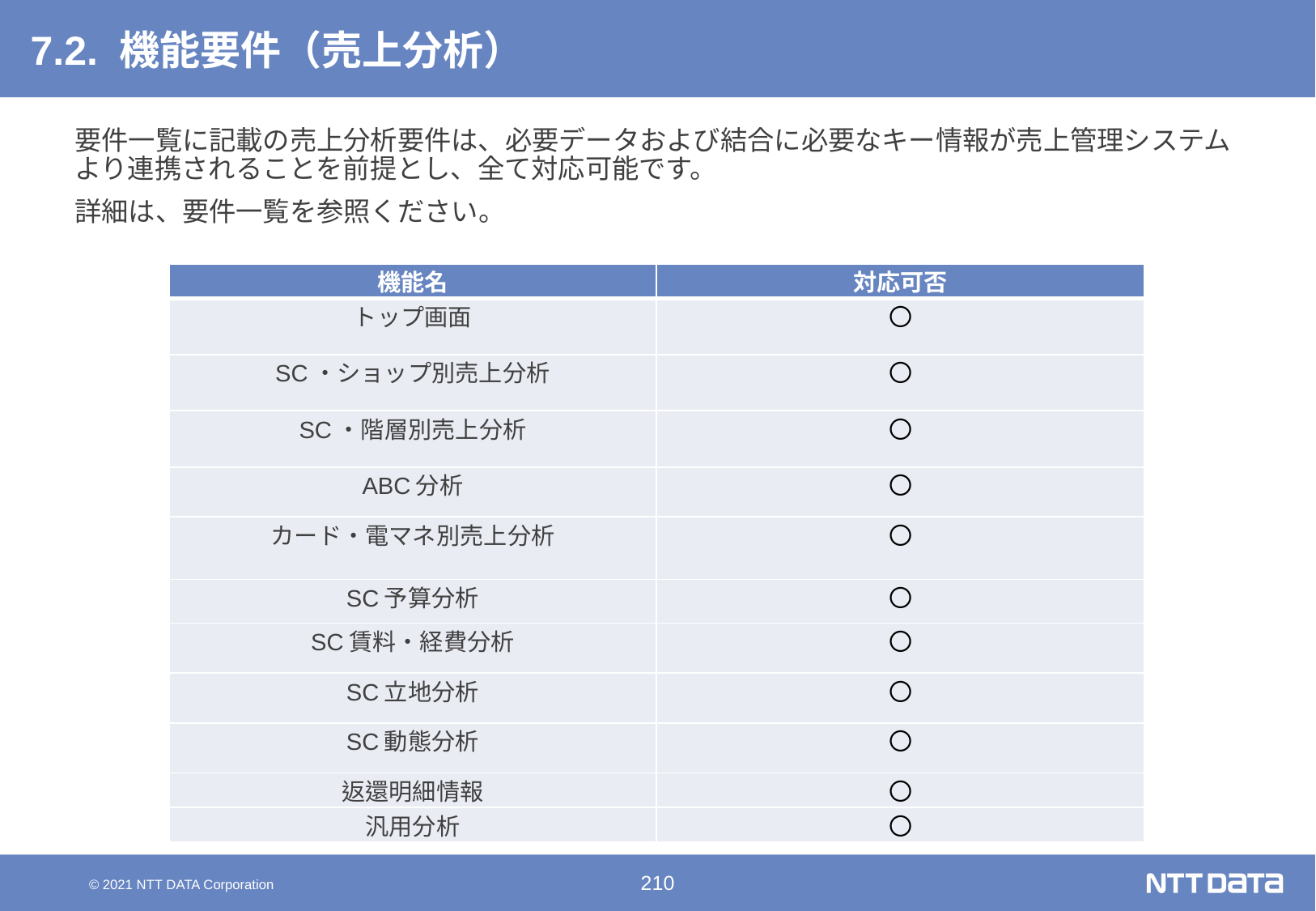

# 7.2. 機能要件（売上分析）
要件一覧に記載の売上分析要件は、必要データおよび結合に必要なキー情報が売上管理システムより連携されることを前提とし、全て対応可能です。
詳細は、要件一覧を参照ください。

| 機能名 | 対応可否 |
| --- | --- |
| トップ画面 | 〇 |
| SC・ショップ別売上分析 | 〇 |
| SC・階層別売上分析 | 〇 |
| ABC分析 | 〇 |
| カード・電マネ別売上分析 | 〇 |
| SC予算分析 | 〇 |
| SC賃料・経費分析 | 〇 |
| SC立地分析 | 〇 |
| SC動態分析 | 〇 |
| 返還明細情報 | 〇 |
| 汎用分析 | 〇 |